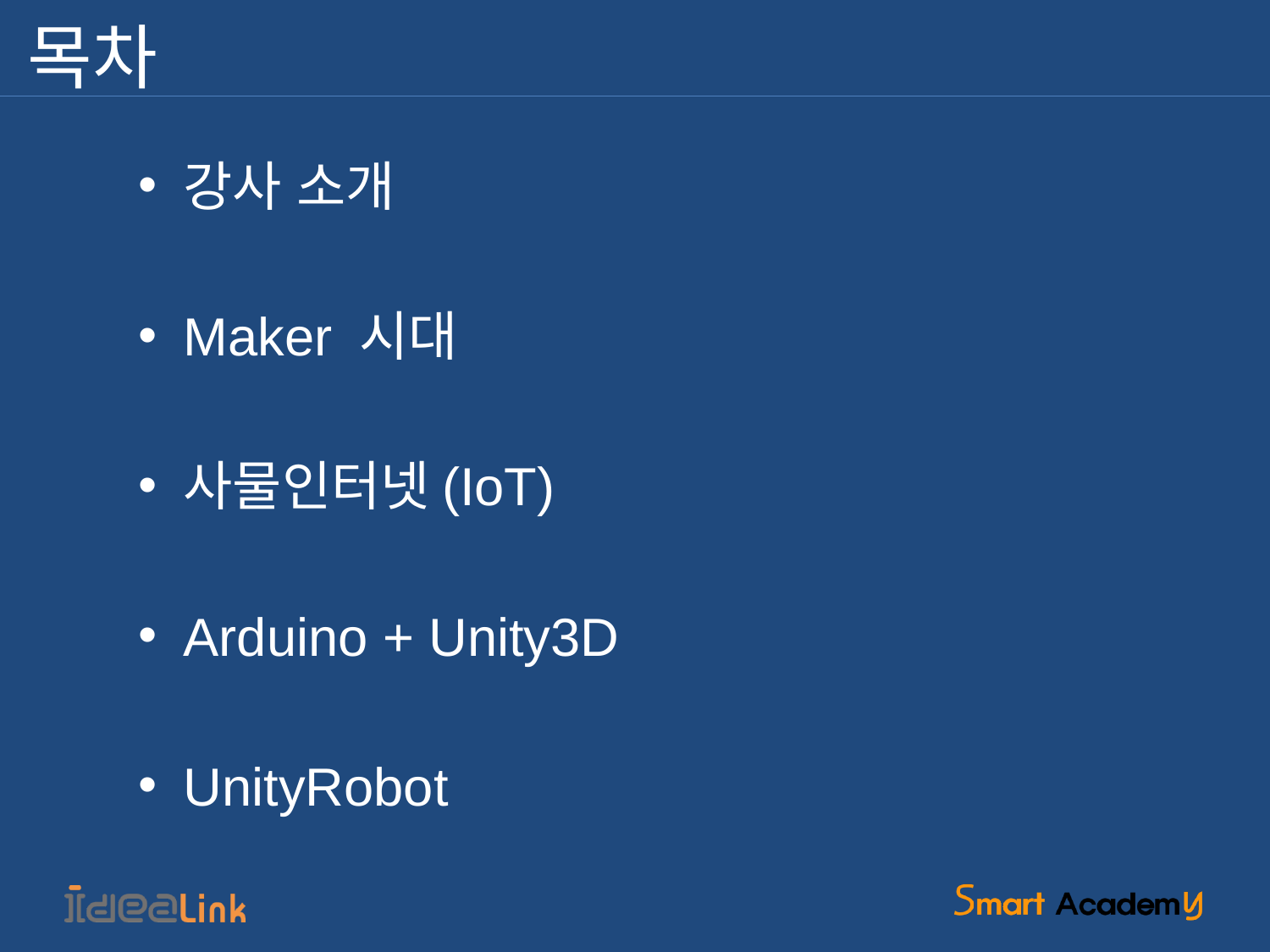

# 목차
강사 소개

Maker 시대

사물인터넷(IoT)

Arduino + Unity3D

UnityRobot